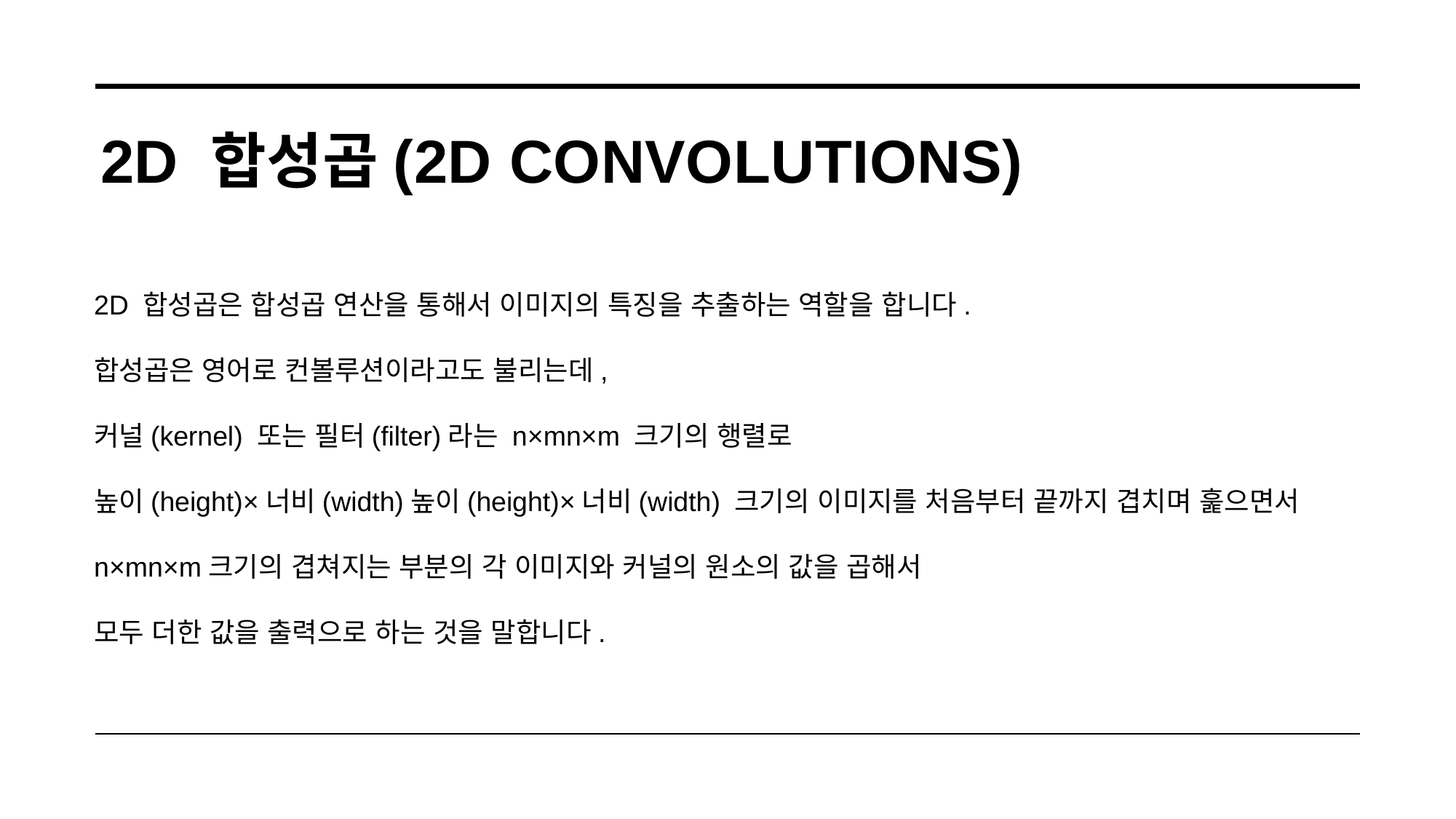

# 2D 합성곱(2D Convolutions)
2D 합성곱은 합성곱 연산을 통해서 이미지의 특징을 추출하는 역할을 합니다.

합성곱은 영어로 컨볼루션이라고도 불리는데,

커널(kernel) 또는 필터(filter)라는 n×mn×m 크기의 행렬로

높이(height)×너비(width)높이(height)×너비(width) 크기의 이미지를 처음부터 끝까지 겹치며 훑으면서

n×mn×m크기의 겹쳐지는 부분의 각 이미지와 커널의 원소의 값을 곱해서

모두 더한 값을 출력으로 하는 것을 말합니다.